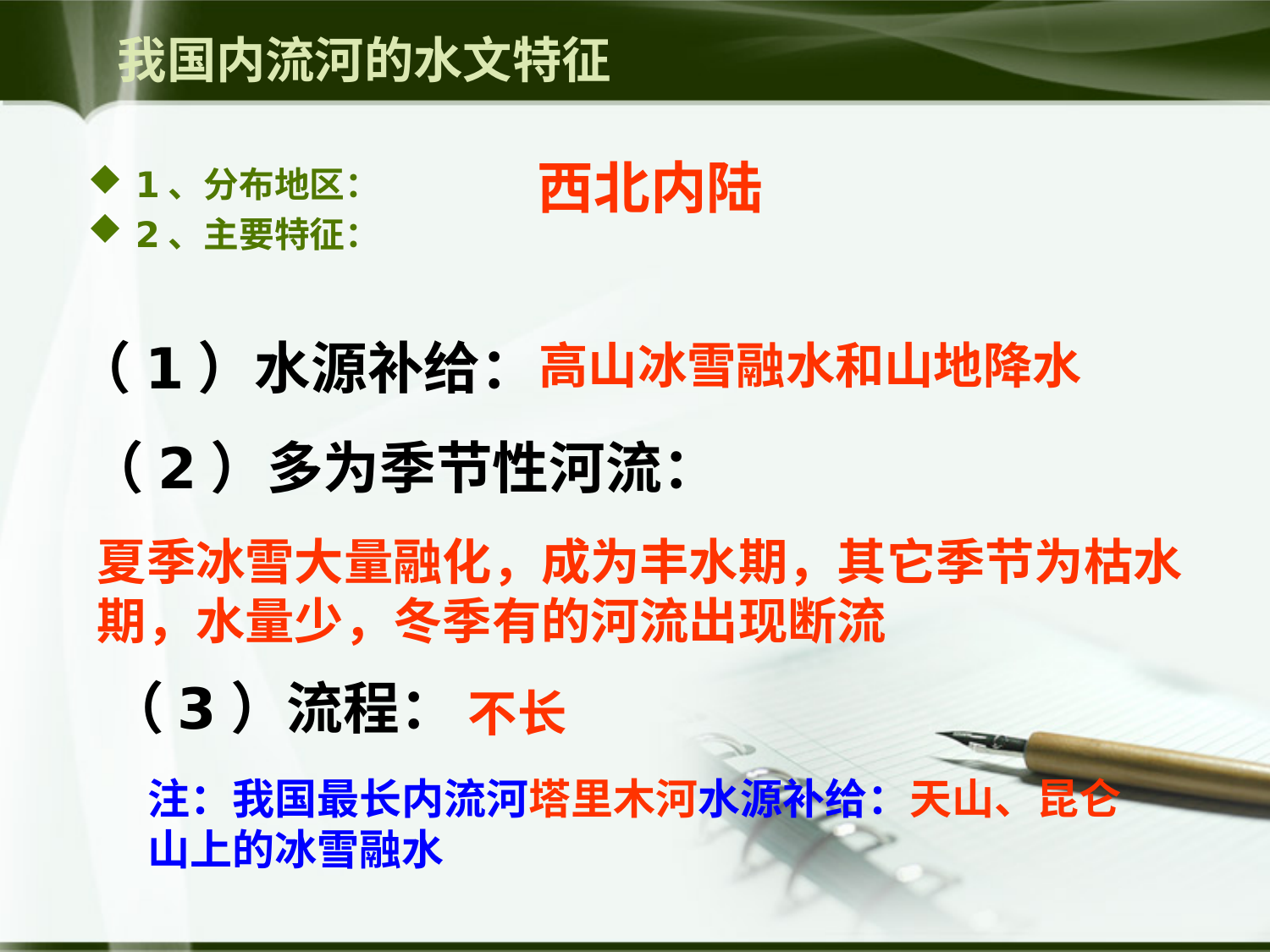

# 我国内流河的水文特征
西北内陆
1、分布地区：
2、主要特征：
（1）水源补给：
高山冰雪融水和山地降水
（2）多为季节性河流：
夏季冰雪大量融化，成为丰水期，其它季节为枯水期，水量少，冬季有的河流出现断流
（3）流程：
不长
注：我国最长内流河塔里木河水源补给：天山、昆仑山上的冰雪融水